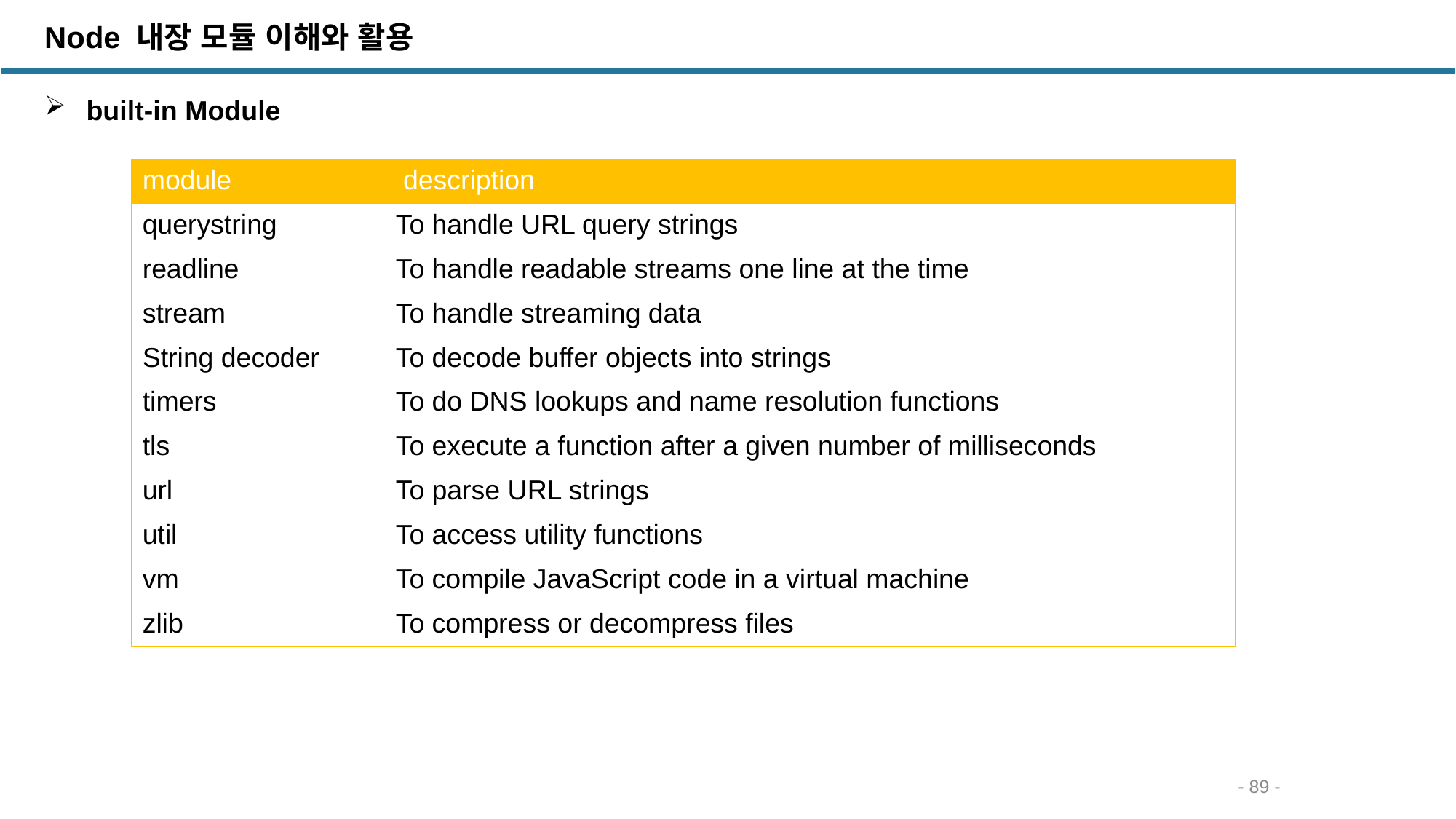

Node 내장 모듈 이해와 활용
 built-in Module
| module | description |
| --- | --- |
| querystring | To handle URL query strings |
| readline | To handle readable streams one line at the time |
| stream | To handle streaming data |
| String decoder | To decode buffer objects into strings |
| timers | To do DNS lookups and name resolution functions |
| tls | To execute a function after a given number of milliseconds |
| url | To parse URL strings |
| util | To access utility functions |
| vm | To compile JavaScript code in a virtual machine |
| zlib | To compress or decompress files |
- 89 -